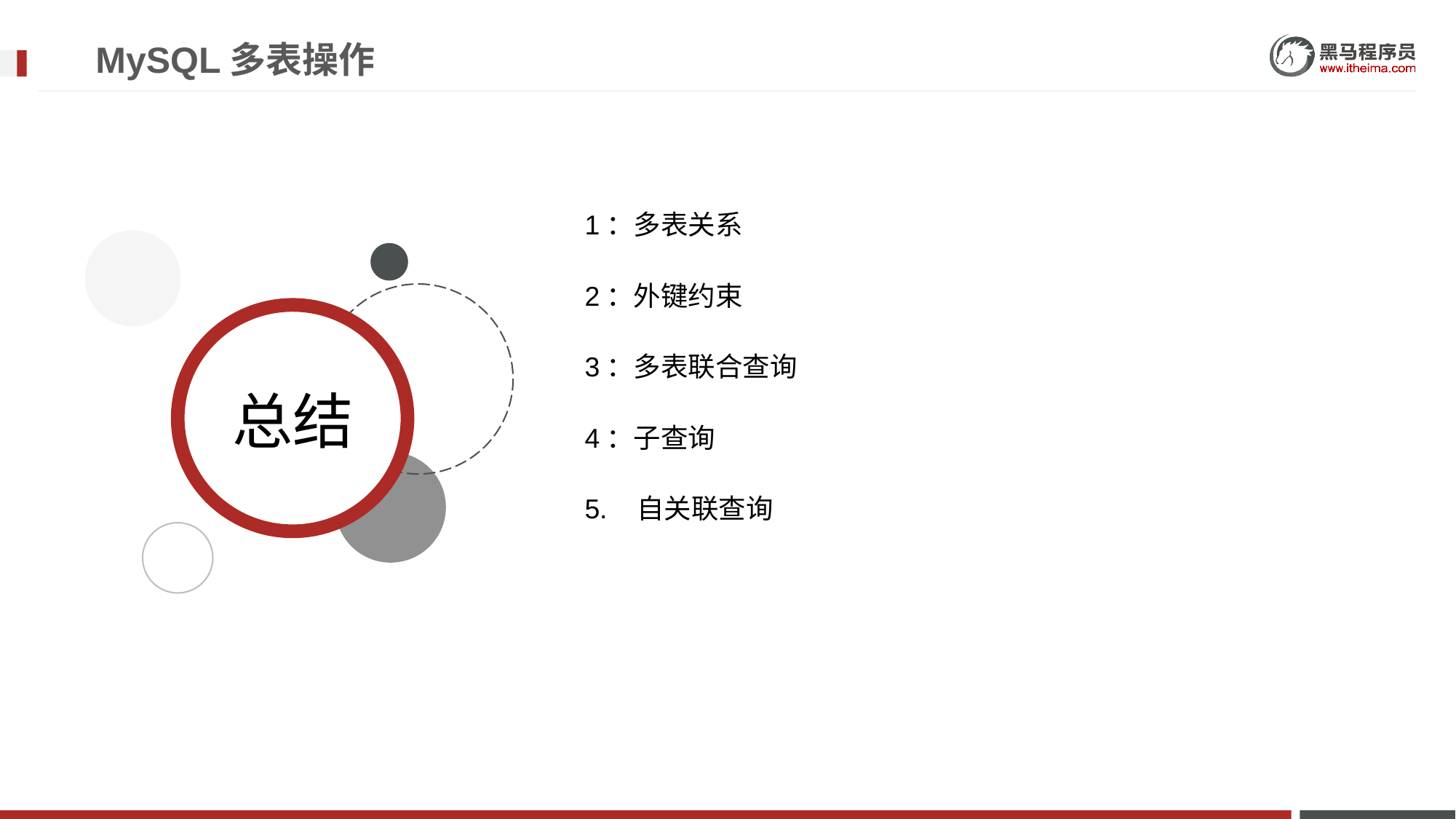

# MySQL多表操作
1：多表关系
2：外键约束
3：多表联合查询
4：子查询
5.   自关联查询